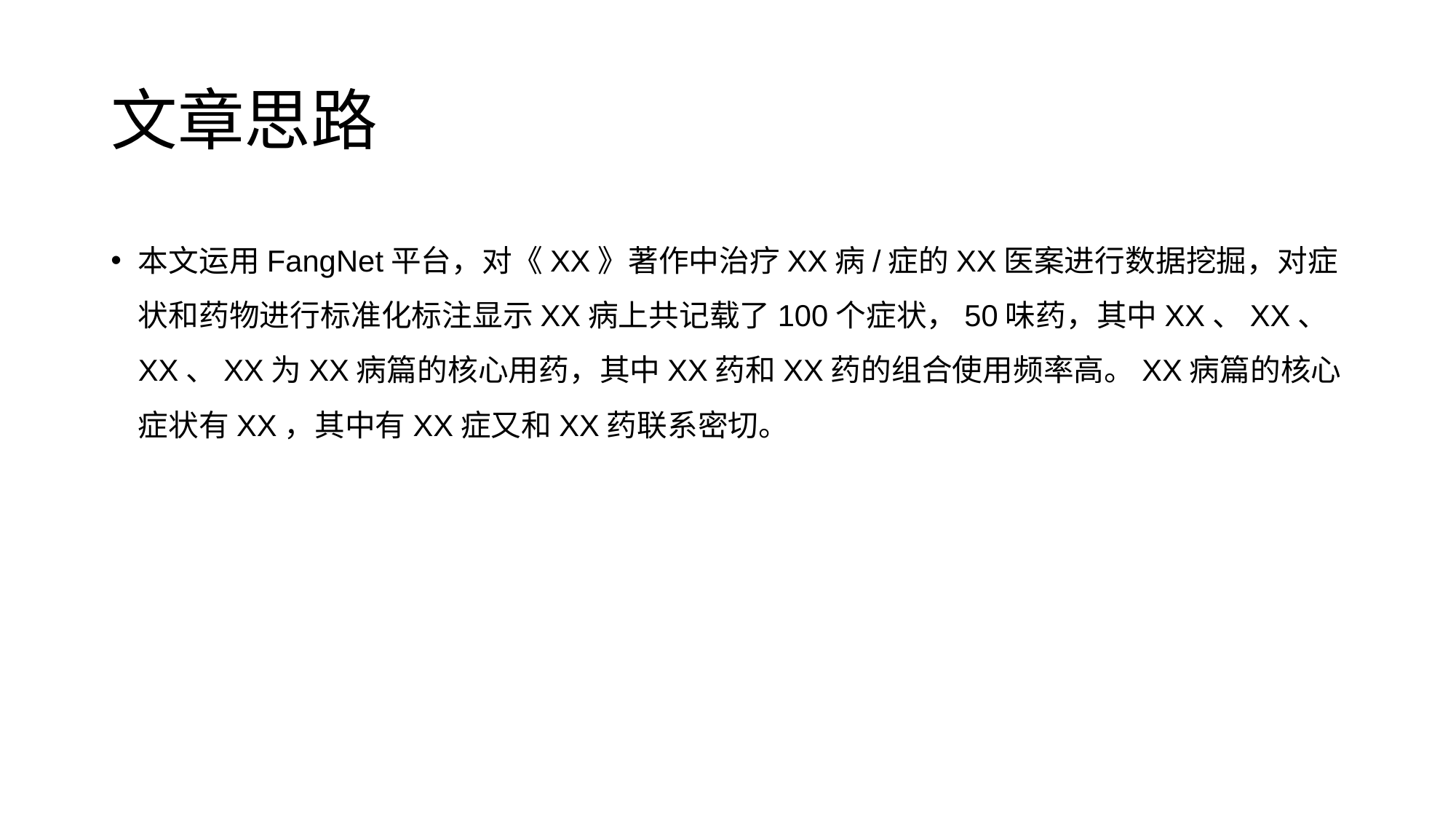

# 文章思路
本文运用FangNet平台，对《XX》著作中治疗XX病/症的XX医案进行数据挖掘，对症状和药物进行标准化标注显示XX病上共记载了100个症状，50味药，其中XX、XX、XX、XX为XX病篇的核心用药，其中XX药和XX药的组合使用频率高。XX病篇的核心症状有XX，其中有XX症又和XX药联系密切。